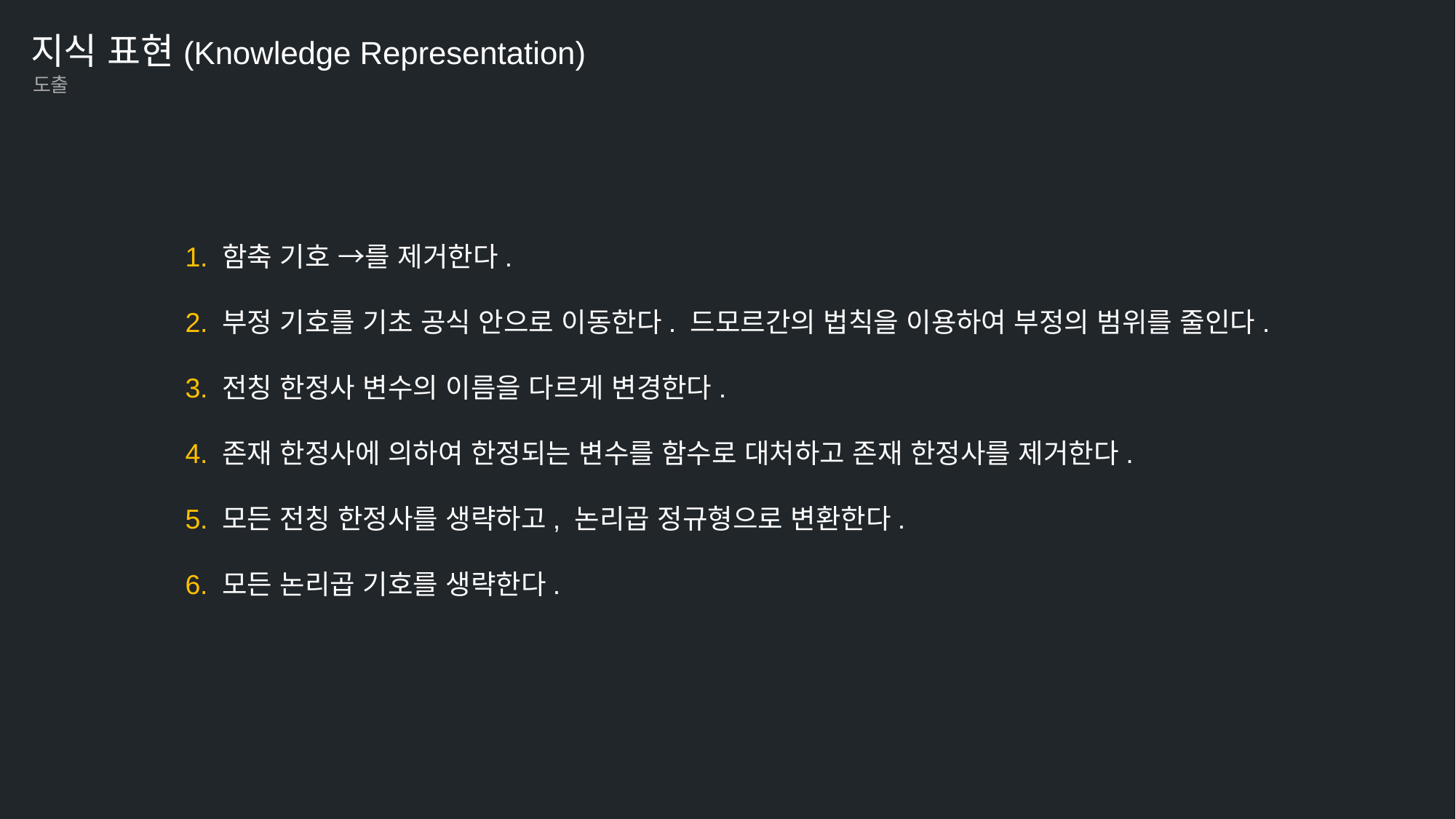

지식 표현(Knowledge Representation)
도출
1. 함축 기호 →를 제거한다.

2. 부정 기호를 기초 공식 안으로 이동한다. 드모르간의 법칙을 이용하여 부정의 범위를 줄인다.

3. 전칭 한정사 변수의 이름을 다르게 변경한다.

4. 존재 한정사에 의하여 한정되는 변수를 함수로 대처하고 존재 한정사를 제거한다.

5. 모든 전칭 한정사를 생략하고, 논리곱 정규형으로 변환한다.

6. 모든 논리곱 기호를 생략한다.